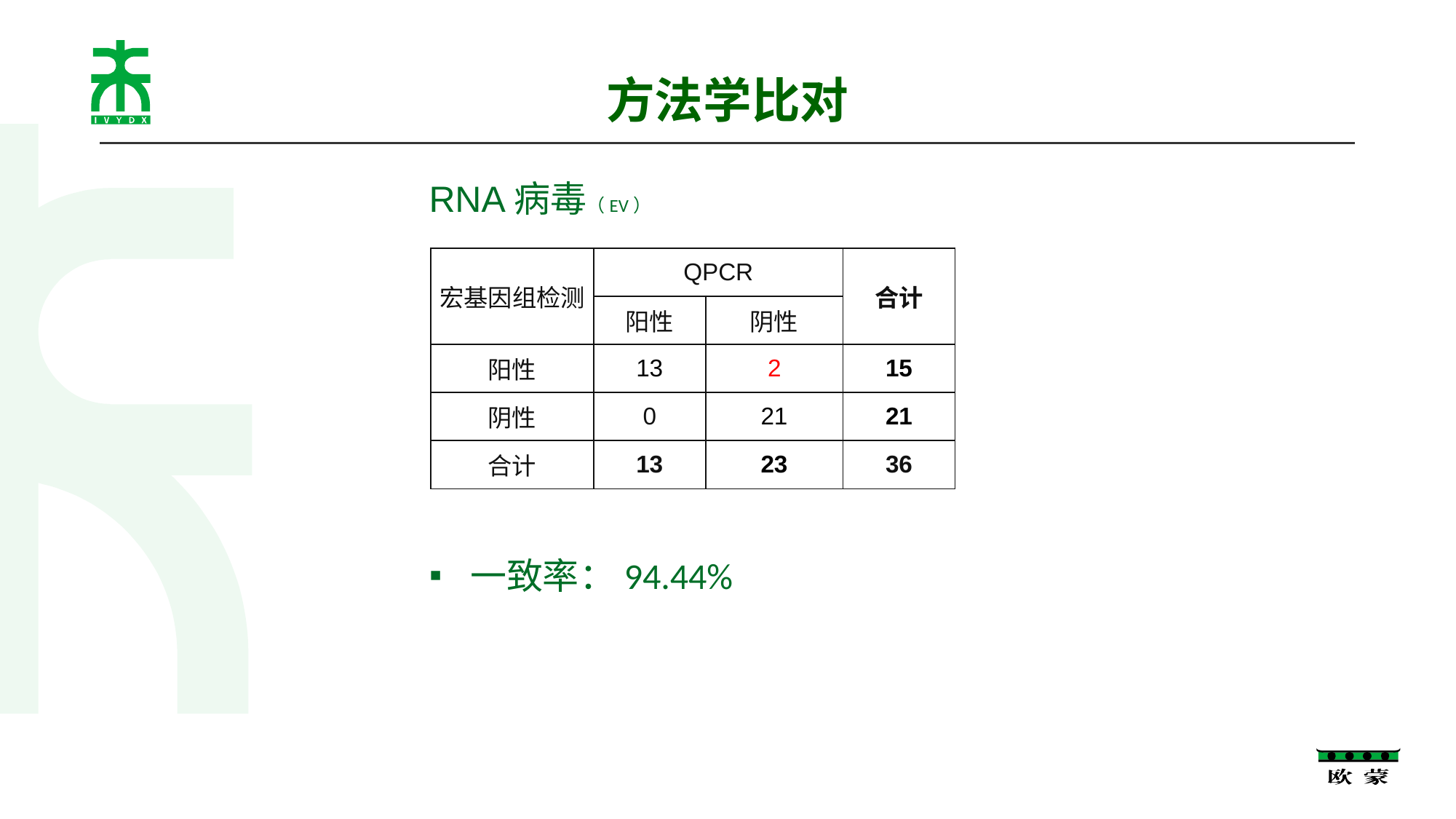

# 方法学比对
RNA病毒（EV）
| 宏基因组检测 | QPCR |  | 合计 |
| --- | --- | --- | --- |
|  | 阳性 | 阴性 |  |
| 阳性 | 13 | 2 | 15 |
| 阴性 | 0 | 21 | 21 |
| 合计 | 13 | 23 | 36 |
一致率：94.44%